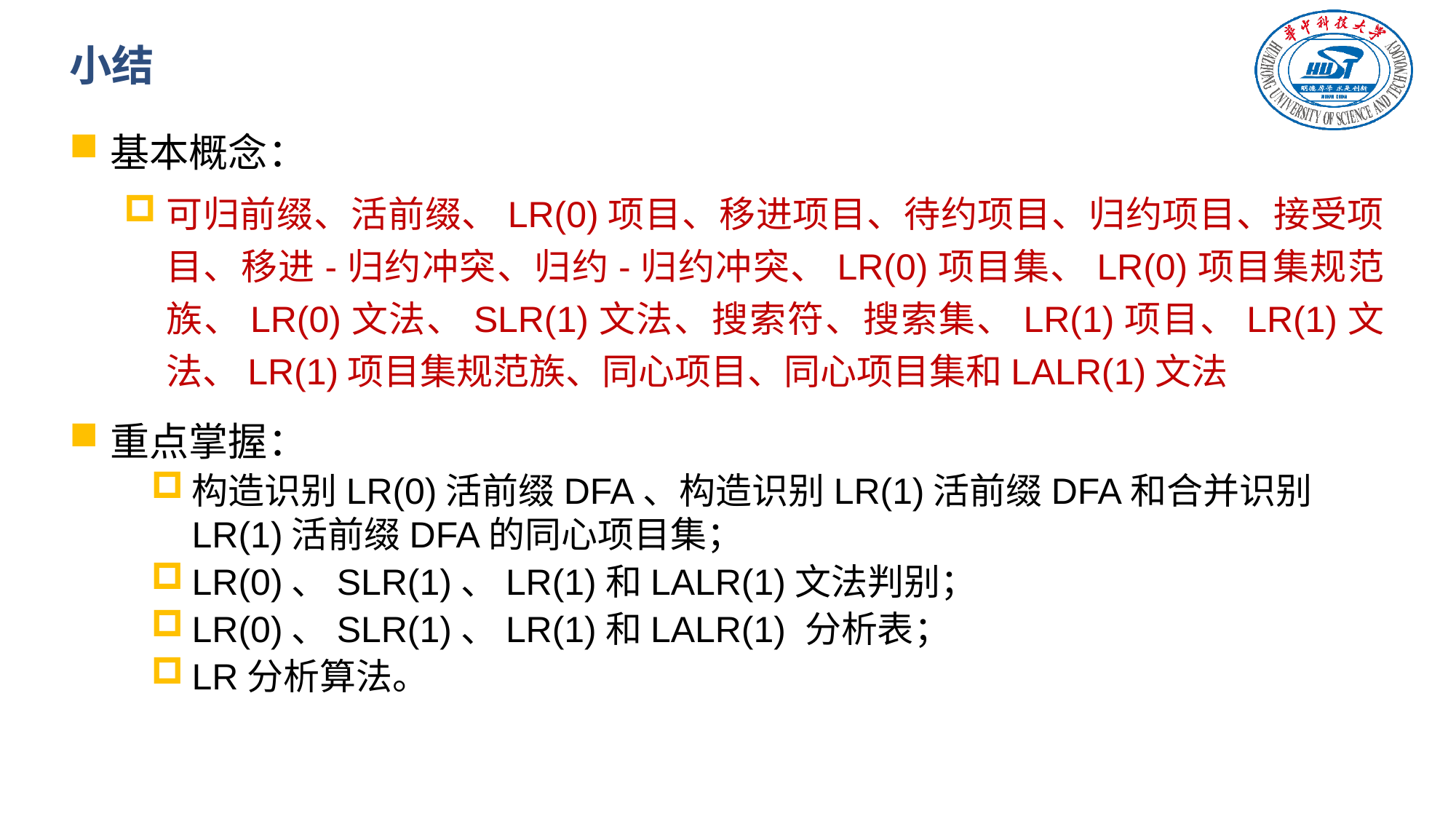

# 小结
基本概念：
可归前缀、活前缀、LR(0)项目、移进项目、待约项目、归约项目、接受项目、移进-归约冲突、归约-归约冲突、LR(0)项目集、LR(0)项目集规范族、LR(0)文法、SLR(1)文法、搜索符、搜索集、LR(1)项目、LR(1)文法、LR(1)项目集规范族、同心项目、同心项目集和LALR(1)文法
重点掌握：
构造识别LR(0)活前缀DFA、构造识别LR(1)活前缀DFA和合并识别LR(1)活前缀DFA的同心项目集；
LR(0)、SLR(1)、LR(1)和LALR(1)文法判别；
LR(0)、SLR(1)、LR(1)和LALR(1) 分析表；
LR分析算法。

97